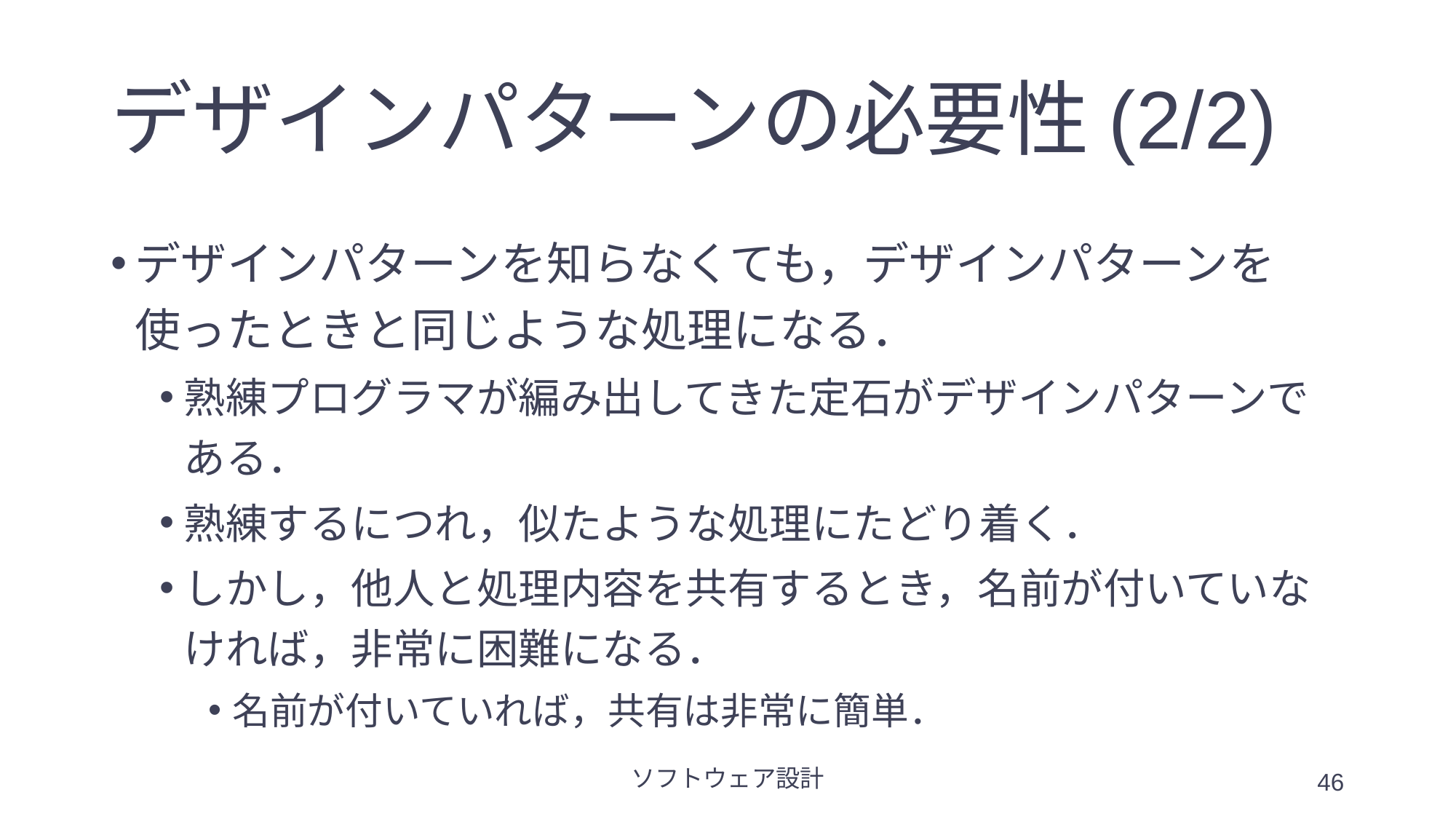

# デザインパターンの必要性(2/2)
デザインパターンを知らなくても，デザインパターンを使ったときと同じような処理になる．
熟練プログラマが編み出してきた定石がデザインパターンである．
熟練するにつれ，似たような処理にたどり着く．
しかし，他人と処理内容を共有するとき，名前が付いていなければ，非常に困難になる．
名前が付いていれば，共有は非常に簡単．
ソフトウェア設計
46